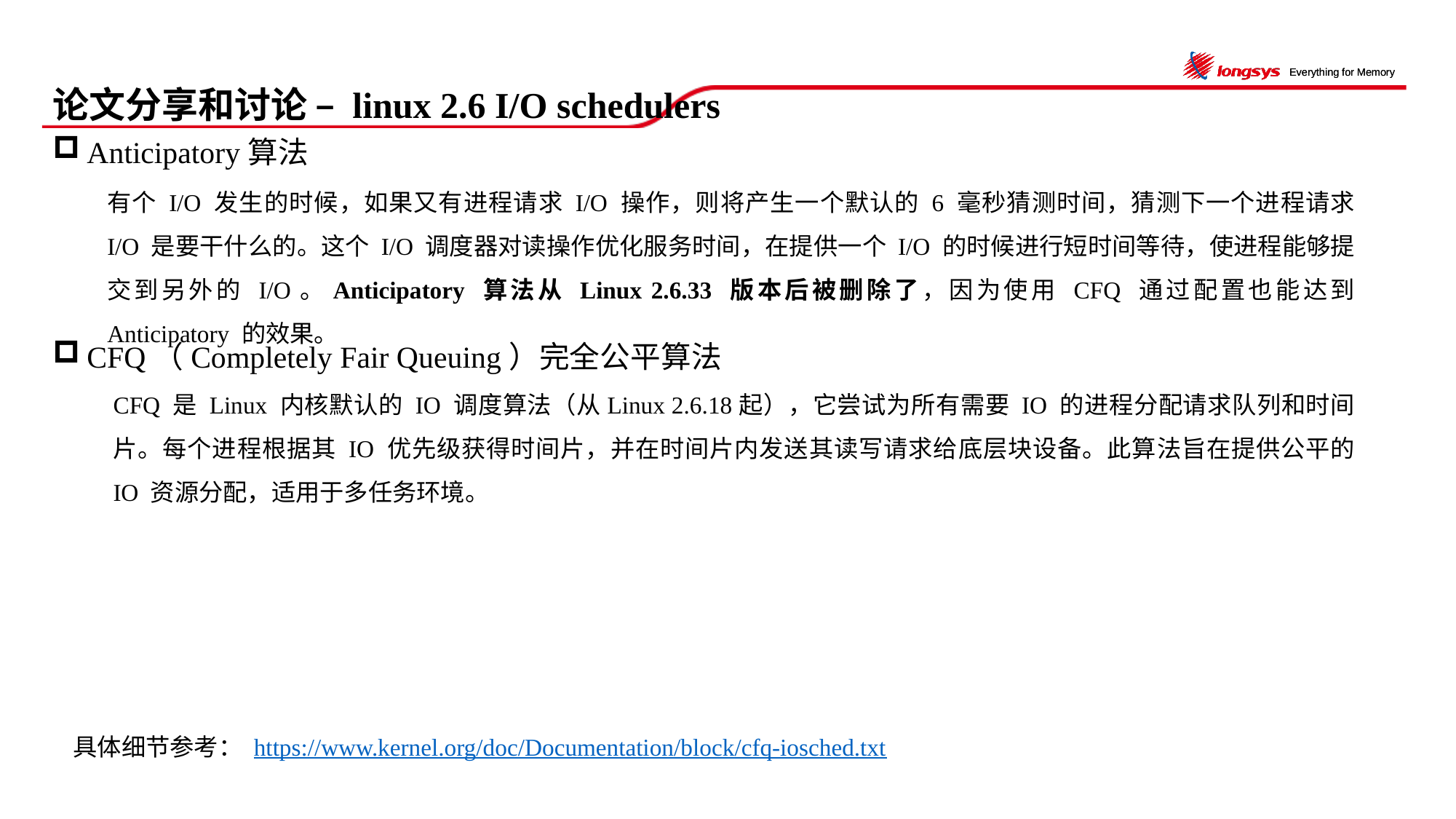

# 论文分享和讨论 – linux 2.6 I/O schedulers
Anticipatory算法
有个 I/O 发生的时候，如果又有进程请求 I/O 操作，则将产生一个默认的 6 毫秒猜测时间，猜测下一个进程请求 I/O 是要干什么的。这个 I/O 调度器对读操作优化服务时间，在提供一个 I/O 的时候进行短时间等待，使进程能够提交到另外的 I/O。Anticipatory 算法从 Linux 2.6.33 版本后被删除了，因为使用 CFQ 通过配置也能达到 Anticipatory 的效果。
CFQ（Completely Fair Queuing）完全公平算法
CFQ 是 Linux 内核默认的 IO 调度算法（从Linux 2.6.18起），它尝试为所有需要 IO 的进程分配请求队列和时间片。每个进程根据其 IO 优先级获得时间片，并在时间片内发送其读写请求给底层块设备。此算法旨在提供公平的 IO 资源分配，适用于多任务环境。
具体细节参考： https://www.kernel.org/doc/Documentation/block/cfq-iosched.txt